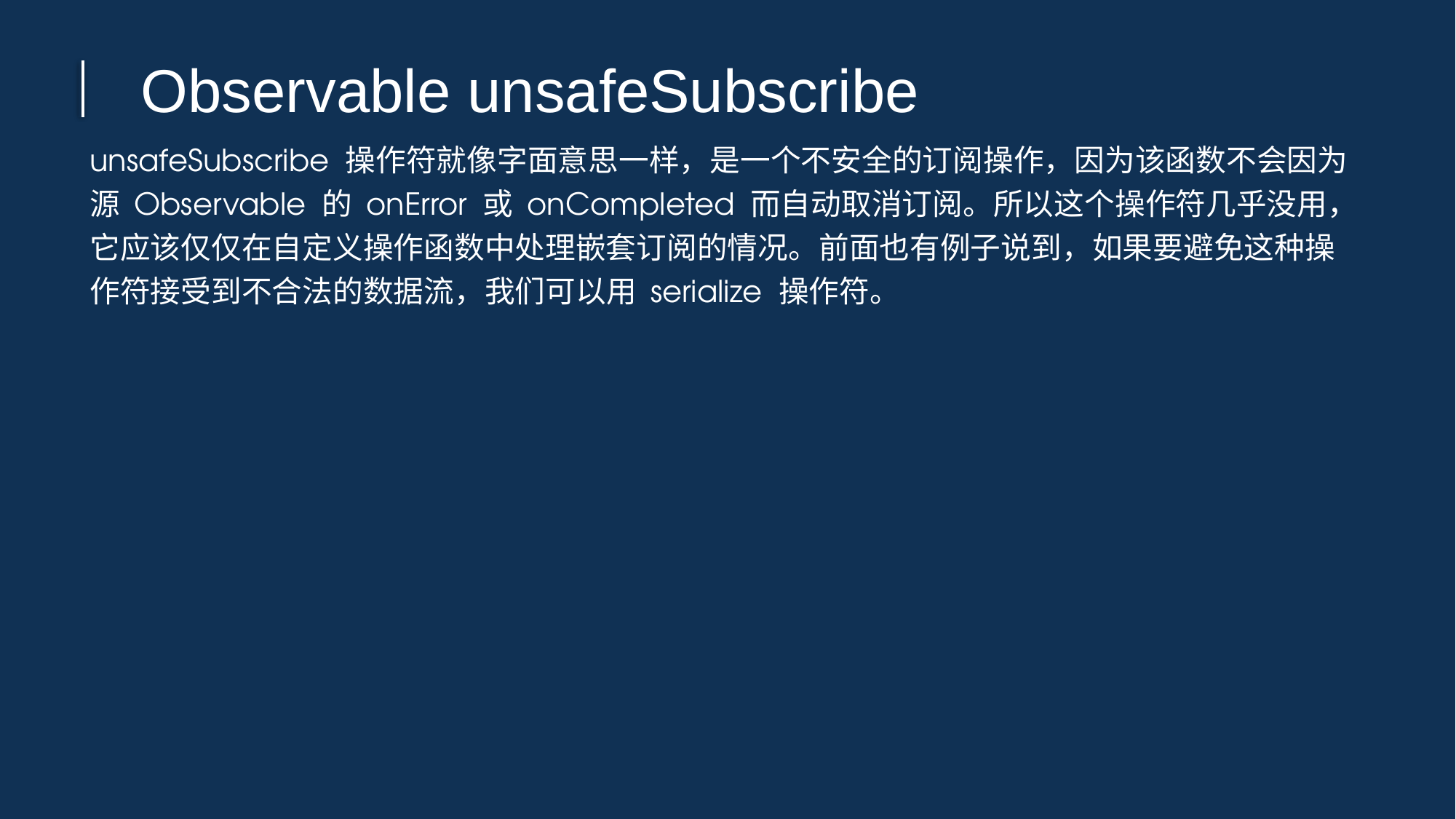

Observable unsafeSubscribe
unsafeSubscribe 操作符就像字面意思一样，是一个不安全的订阅操作，因为该函数不会因为源 Observable 的 onError 或 onCompleted 而自动取消订阅。所以这个操作符几乎没用，它应该仅仅在自定义操作函数中处理嵌套订阅的情况。前面也有例子说到，如果要避免这种操作符接受到不合法的数据流，我们可以用 serialize 操作符。